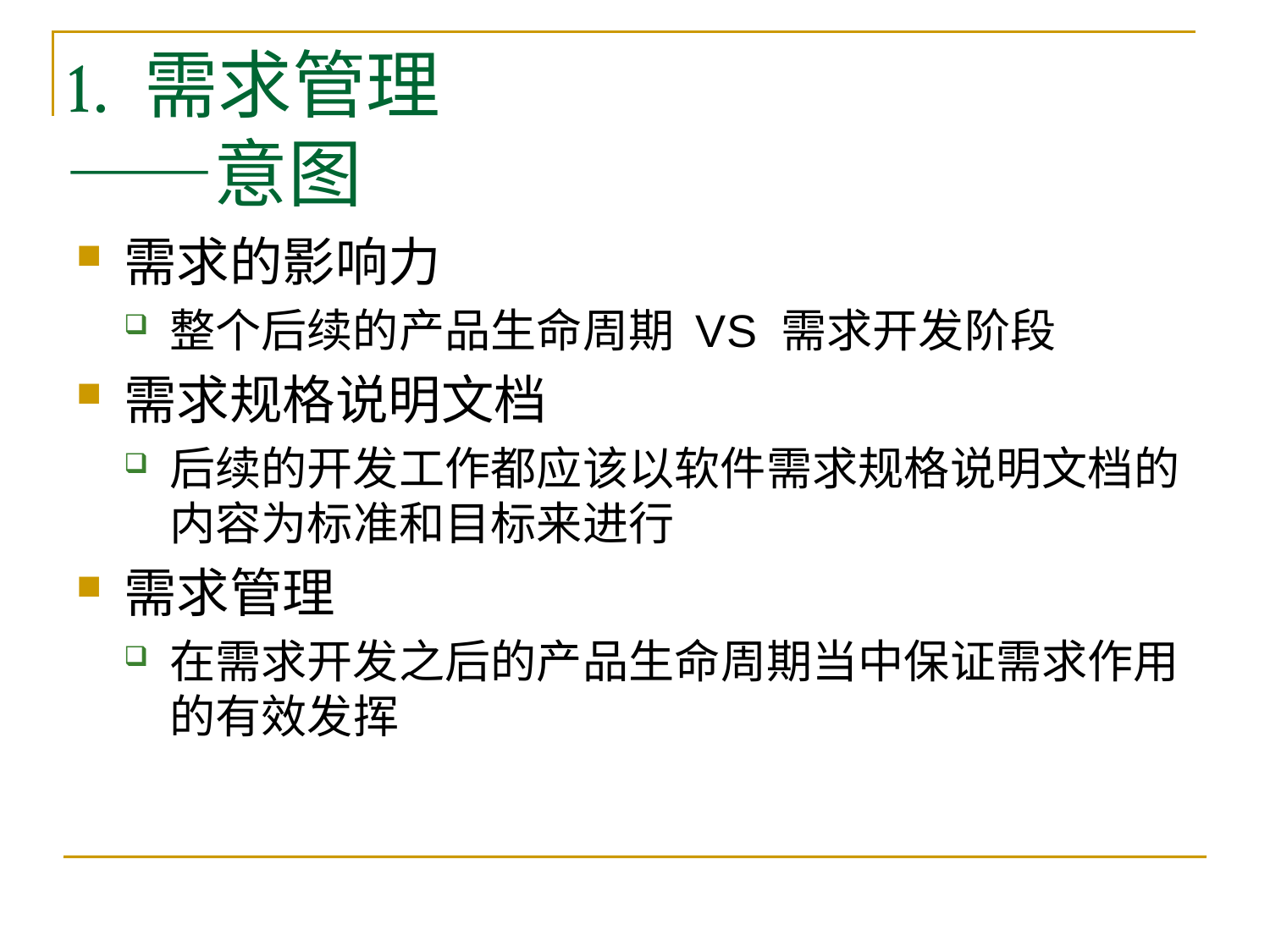

# 1. 需求管理 ——意图
需求的影响力
整个后续的产品生命周期 VS 需求开发阶段
需求规格说明文档
后续的开发工作都应该以软件需求规格说明文档的内容为标准和目标来进行
需求管理
在需求开发之后的产品生命周期当中保证需求作用的有效发挥